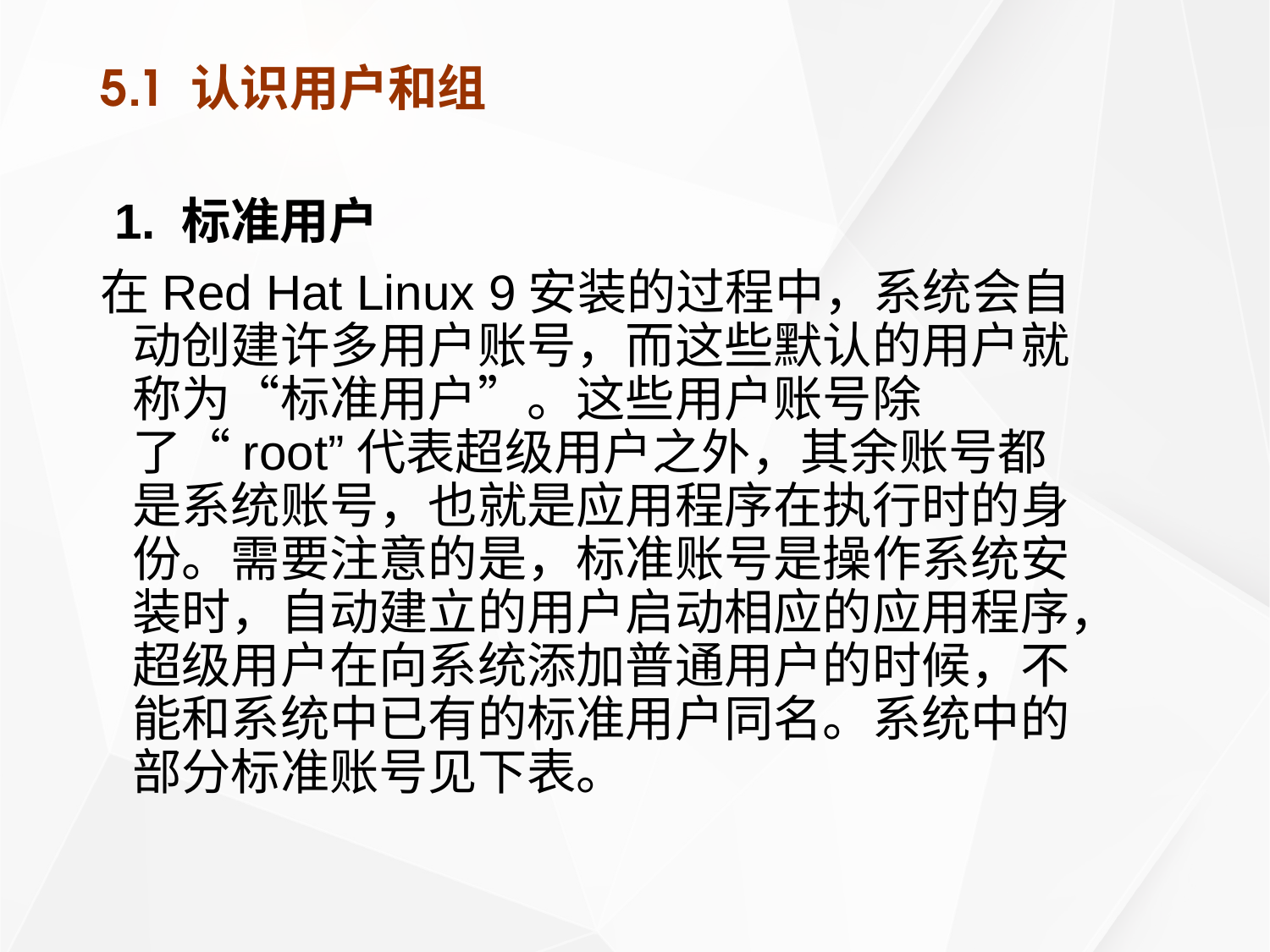

# 5.1 认识用户和组
 1. 标准用户
在Red Hat Linux 9安装的过程中，系统会自动创建许多用户账号，而这些默认的用户就称为“标准用户”。这些用户账号除了“root”代表超级用户之外，其余账号都是系统账号，也就是应用程序在执行时的身份。需要注意的是，标准账号是操作系统安装时，自动建立的用户启动相应的应用程序，超级用户在向系统添加普通用户的时候，不能和系统中已有的标准用户同名。系统中的部分标准账号见下表。